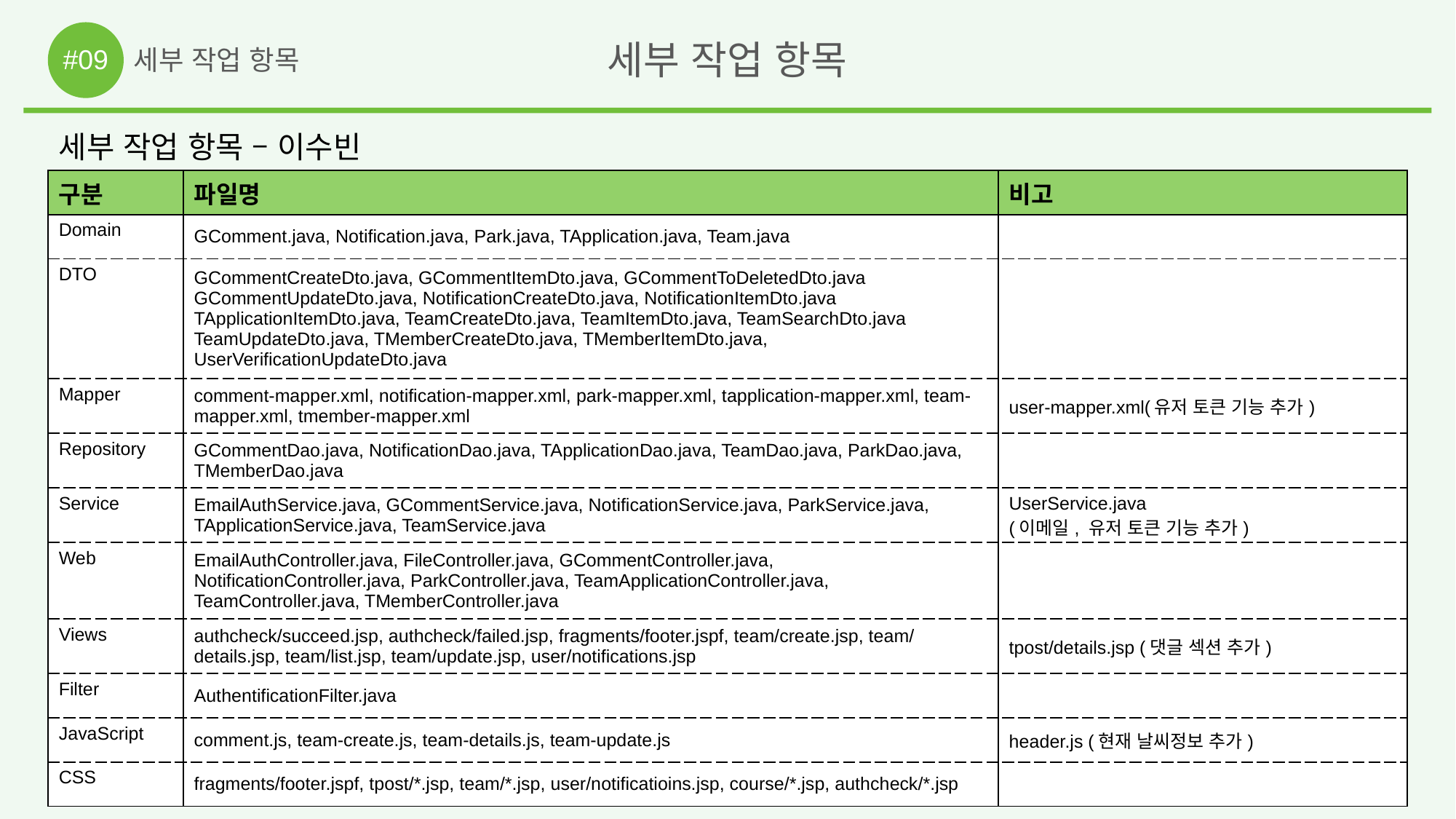

#09
세부 작업 항목
세부 작업 항목

세부 작업 항목 – 이수빈
| 구분 | 파일명 | 비고 |
| --- | --- | --- |
| Domain | GComment.java, Notification.java, Park.java, TApplication.java, Team.java |  |
| DTO | GCommentCreateDto.java, GCommentItemDto.java, GCommentToDeletedDto.java GCommentUpdateDto.java, NotificationCreateDto.java, NotificationItemDto.java TApplicationItemDto.java, TeamCreateDto.java, TeamItemDto.java, TeamSearchDto.java TeamUpdateDto.java, TMemberCreateDto.java, TMemberItemDto.java, UserVerificationUpdateDto.java |  |
| Mapper | comment-mapper.xml, notification-mapper.xml, park-mapper.xml, tapplication-mapper.xml, team-mapper.xml, tmember-mapper.xml | user-mapper.xml(유저 토큰 기능 추가) |
| Repository | GCommentDao.java, NotificationDao.java, TApplicationDao.java, TeamDao.java, ParkDao.java, TMemberDao.java |  |
| Service | EmailAuthService.java, GCommentService.java, NotificationService.java, ParkService.java, TApplicationService.java, TeamService.java | UserService.java (이메일, 유저 토큰 기능 추가) |
| Web | EmailAuthController.java, FileController.java, GCommentController.java, NotificationController.java, ParkController.java, TeamApplicationController.java, TeamController.java, TMemberController.java |  |
| Views | authcheck/succeed.jsp, authcheck/failed.jsp, fragments/footer.jspf, team/create.jsp, team/details.jsp, team/list.jsp, team/update.jsp, user/notifications.jsp | tpost/details.jsp (댓글 섹션 추가) |
| Filter | AuthentificationFilter.java |  |
| JavaScript | comment.js, team-create.js, team-details.js, team-update.js | header.js (현재 날씨정보 추가) |
| CSS | fragments/footer.jspf, tpost/\*.jsp, team/\*.jsp, user/notificatioins.jsp, course/\*.jsp, authcheck/\*.jsp |  |